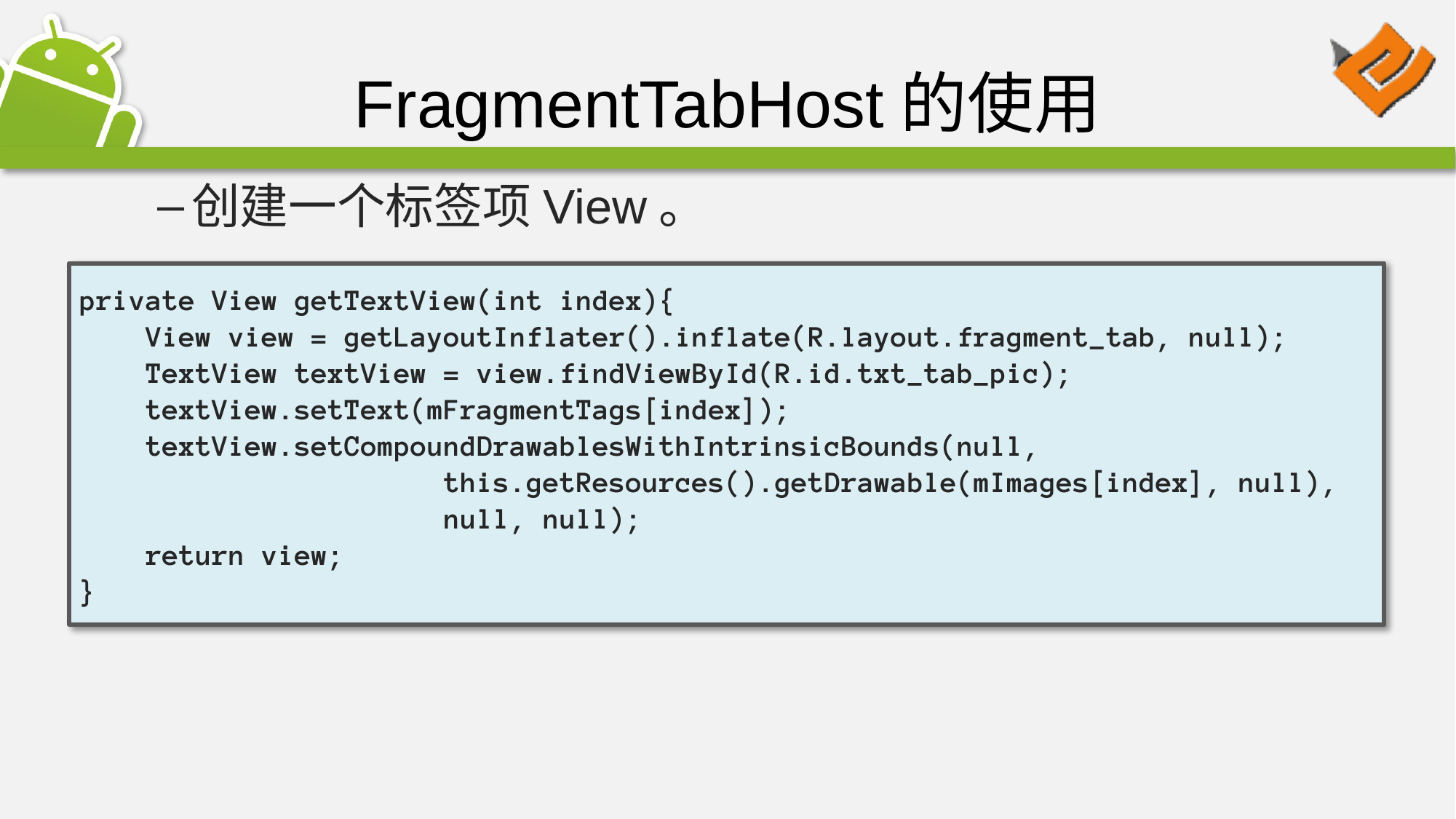

# FragmentTabHost的使用
创建一个标签项View。
private View getTextView(int index){
    View view = getLayoutInflater().inflate(R.layout.fragment_tab, null);
    TextView textView = view.findViewById(R.id.txt_tab_pic);
    textView.setText(mFragmentTags[index]);
    textView.setCompoundDrawablesWithIntrinsicBounds(null,
                      this.getResources().getDrawable(mImages[index], null),
                      null, null);
    return view;
}